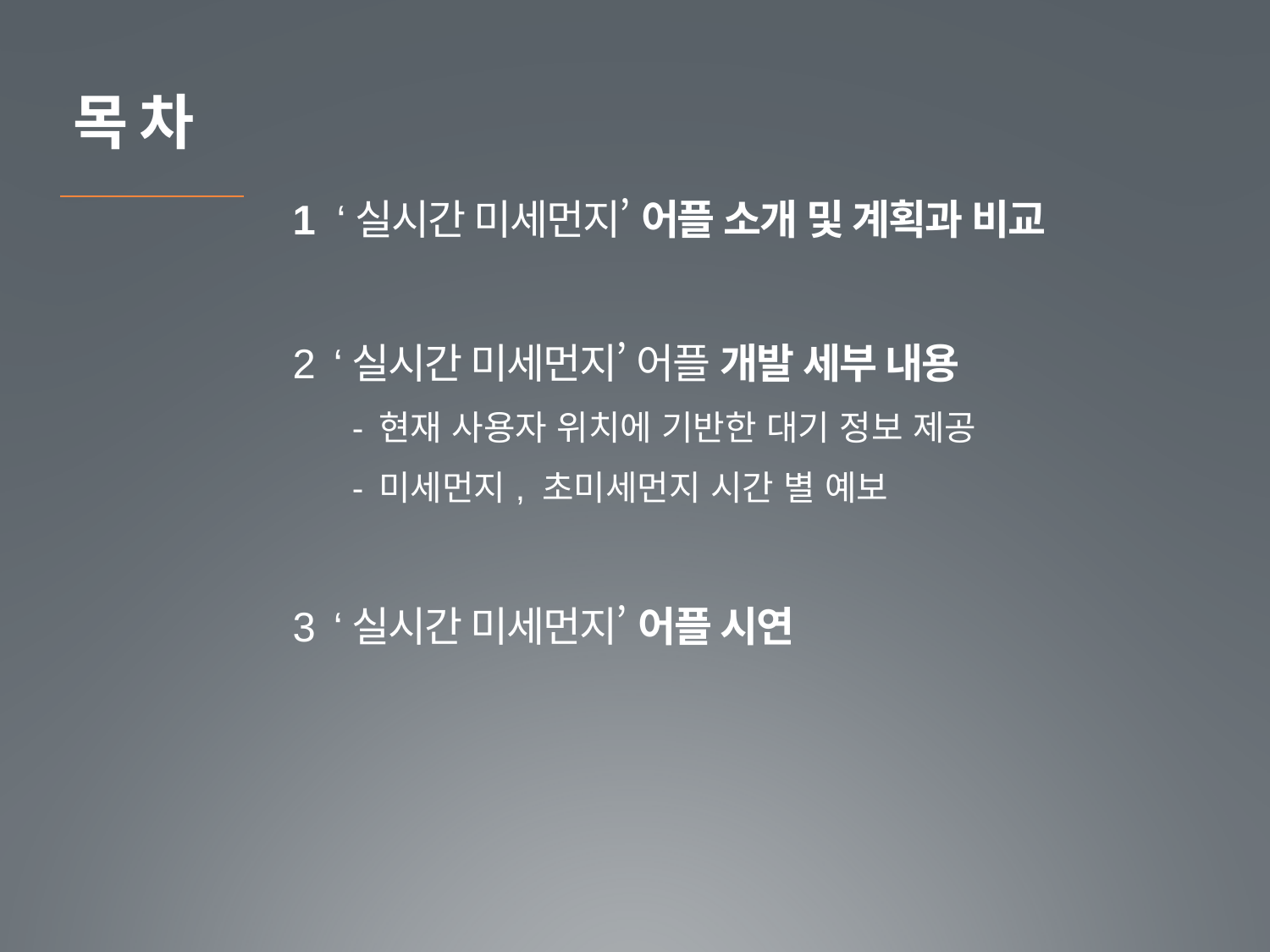

목 차
1  ‘실시간 미세먼지’ 어플 소개 및 계획과 비교
2  ‘실시간 미세먼지’ 어플 개발 세부 내용
      - 현재 사용자 위치에 기반한 대기 정보 제공
      - 미세먼지, 초미세먼지 시간 별 예보
3  ‘실시간 미세먼지’ 어플 시연